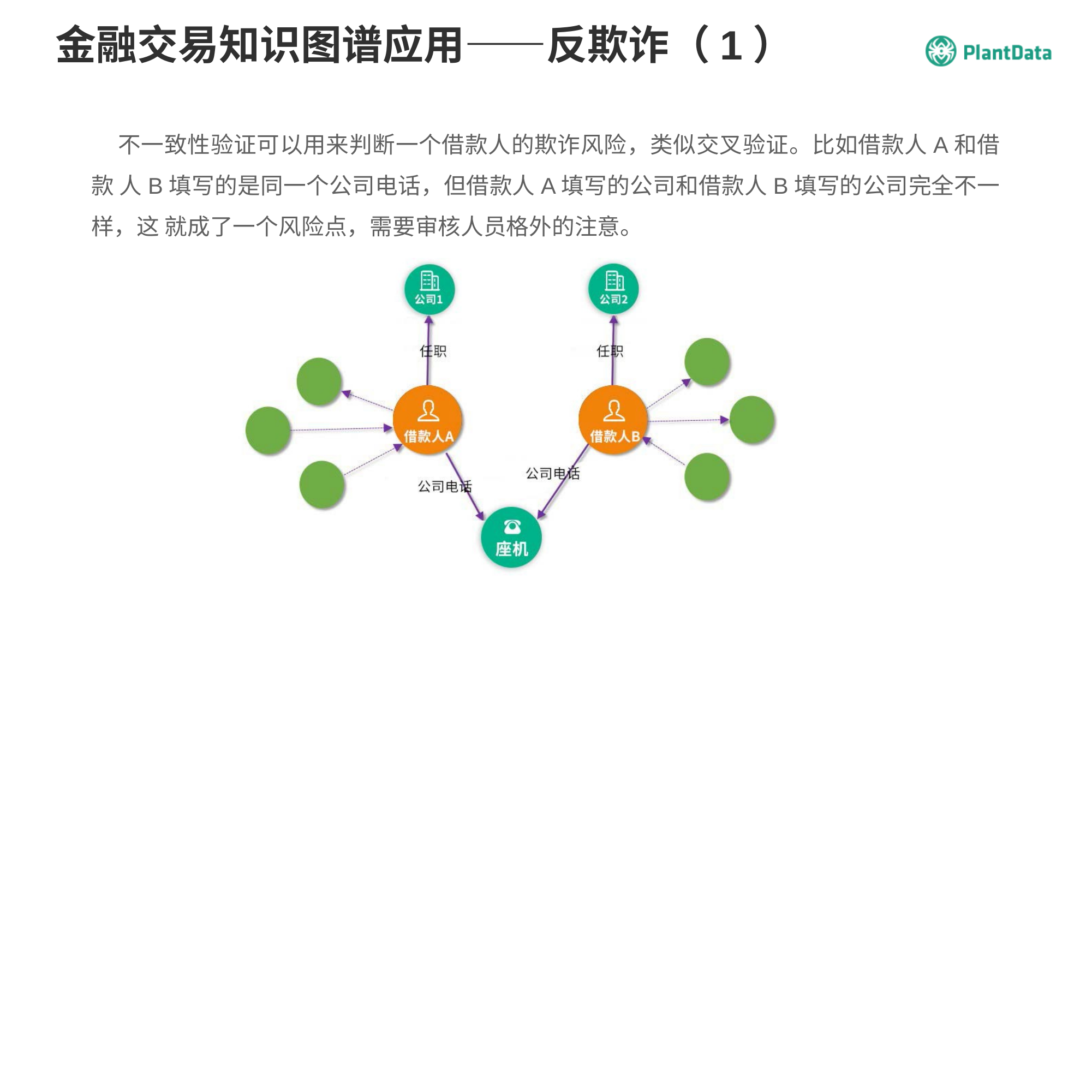

# 金融交易知识图谱应用——反欺诈（1）
不一致性验证可以用来判断一个借款人的欺诈风险，类似交叉验证。比如借款人A和借款 人B填写的是同一个公司电话，但借款人A填写的公司和借款人B填写的公司完全不一样，这 就成了一个风险点，需要审核人员格外的注意。